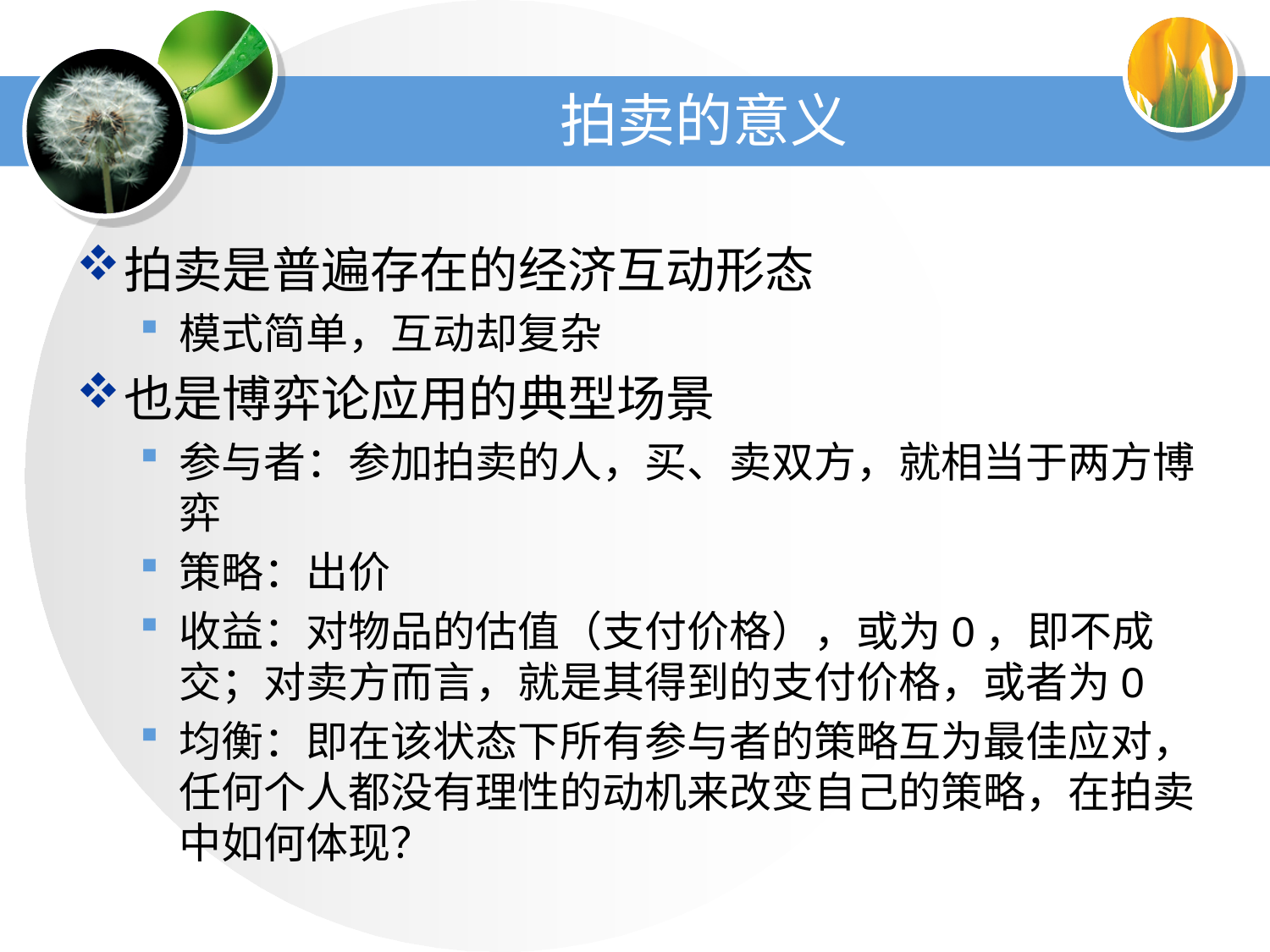

# 拍卖的意义
拍卖是普遍存在的经济互动形态
模式简单，互动却复杂
也是博弈论应用的典型场景
参与者：参加拍卖的人，买、卖双方，就相当于两方博弈
策略：出价
收益：对物品的估值（支付价格），或为0，即不成交；对卖方而言，就是其得到的支付价格，或者为0
均衡：即在该状态下所有参与者的策略互为最佳应对，任何个人都没有理性的动机来改变自己的策略，在拍卖中如何体现？